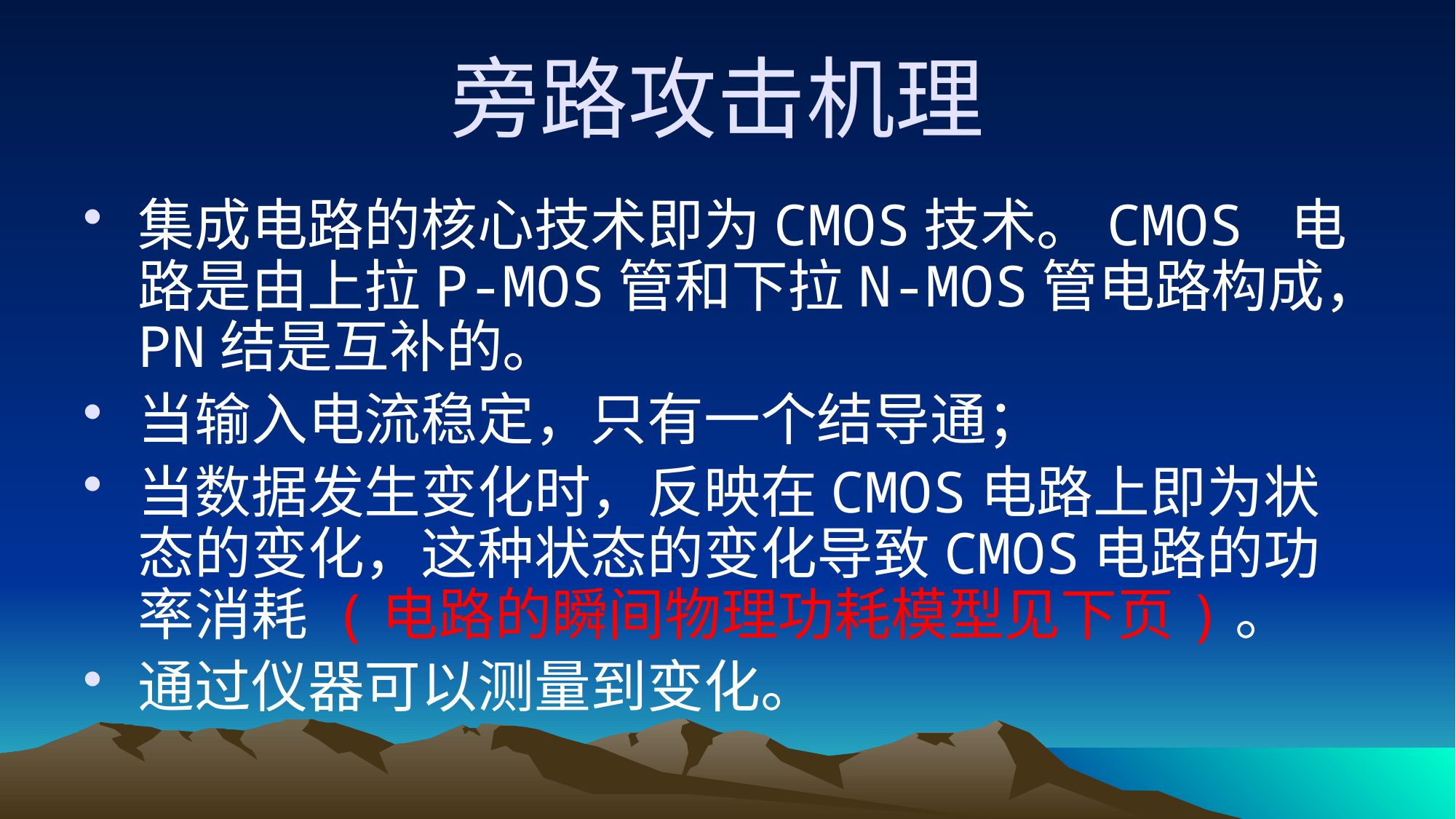

# 旁路攻击机理
集成电路的核心技术即为CMOS技术。CMOS 电路是由上拉P-MOS管和下拉N-MOS管电路构成，PN结是互补的。
当输入电流稳定，只有一个结导通；
当数据发生变化时，反映在CMOS电路上即为状态的变化，这种状态的变化导致CMOS电路的功率消耗 (电路的瞬间物理功耗模型见下页)。
通过仪器可以测量到变化。